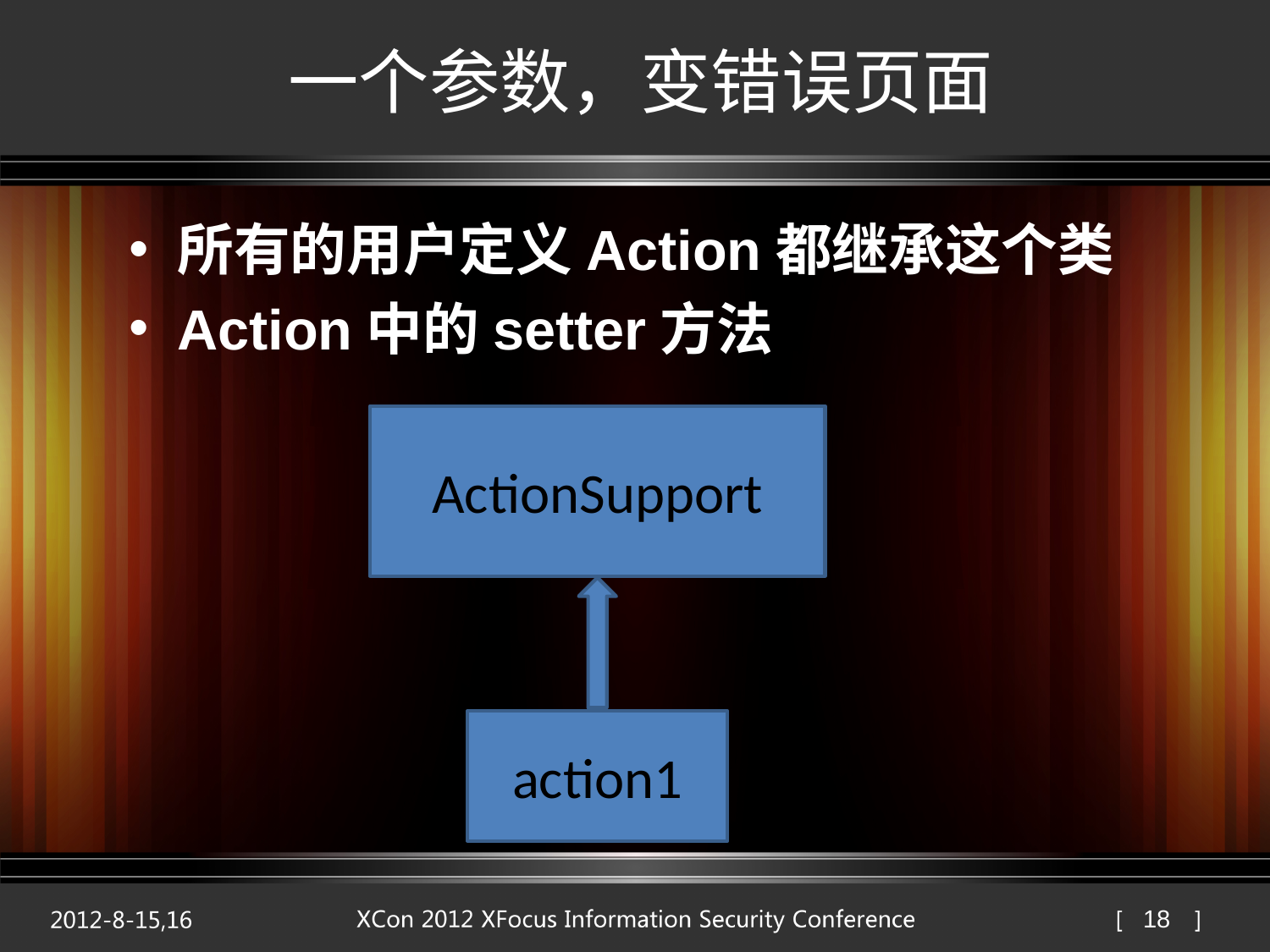

# 一个参数，变错误页面
所有的用户定义Action都继承这个类
Action中的setter方法
ActionSupport

action1
18